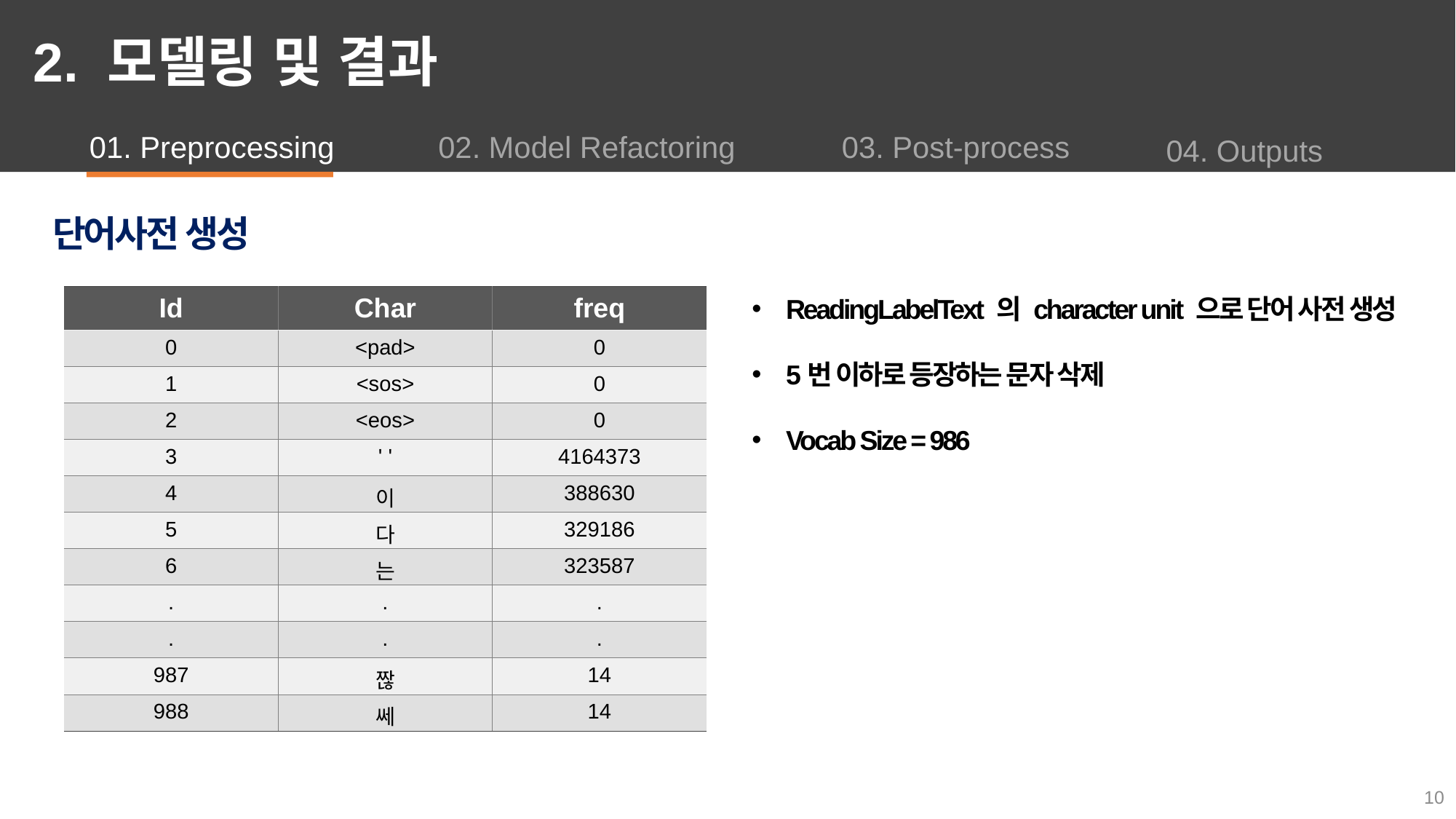

2. 모델링 및 결과
01. Preprocessing
02. Model Refactoring
03. Post-process
04. Outputs

단어사전 생성
| Id | Char | freq |
| --- | --- | --- |
| 0 | <pad> | 0 |
| 1 | <sos> | 0 |
| 2 | <eos> | 0 |
| 3 | ' ' | 4164373 |
| 4 | 이 | 388630 |
| 5 | 다 | 329186 |
| 6 | 는 | 323587 |
| . | . | . |
| . | . | . |
| 987 | 짢 | 14 |
| 988 | 쎄 | 14 |
ReadingLabelText 의 character unit 으로 단어 사전 생성

5번 이하로 등장하는 문자 삭제

Vocab Size = 986
10